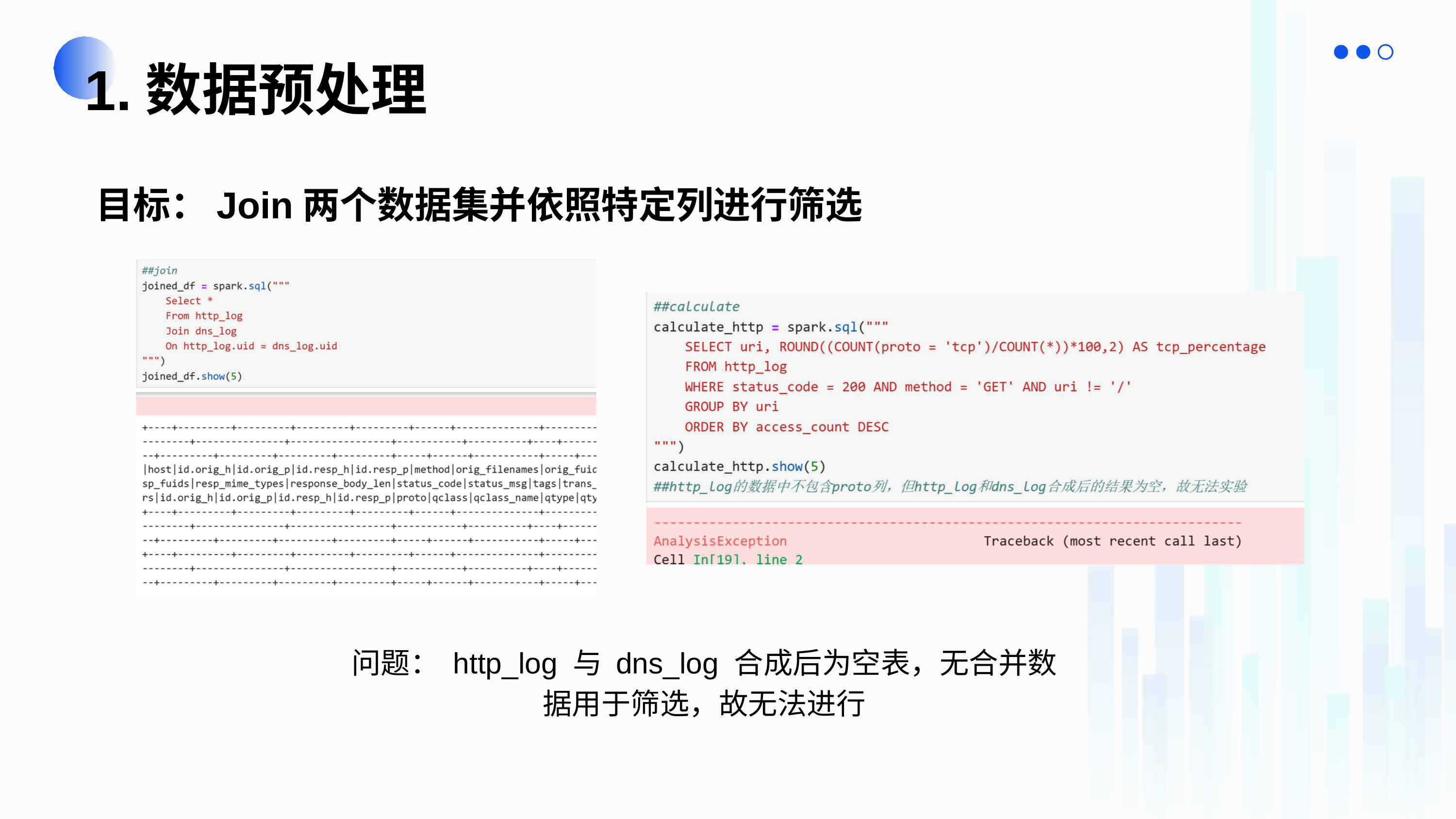

1.数据预处理

目标：Join两个数据集并依照特定列进行筛选

问题： http_log 与 dns_log 合成后为空表，无合并数据用于筛选，故无法进行